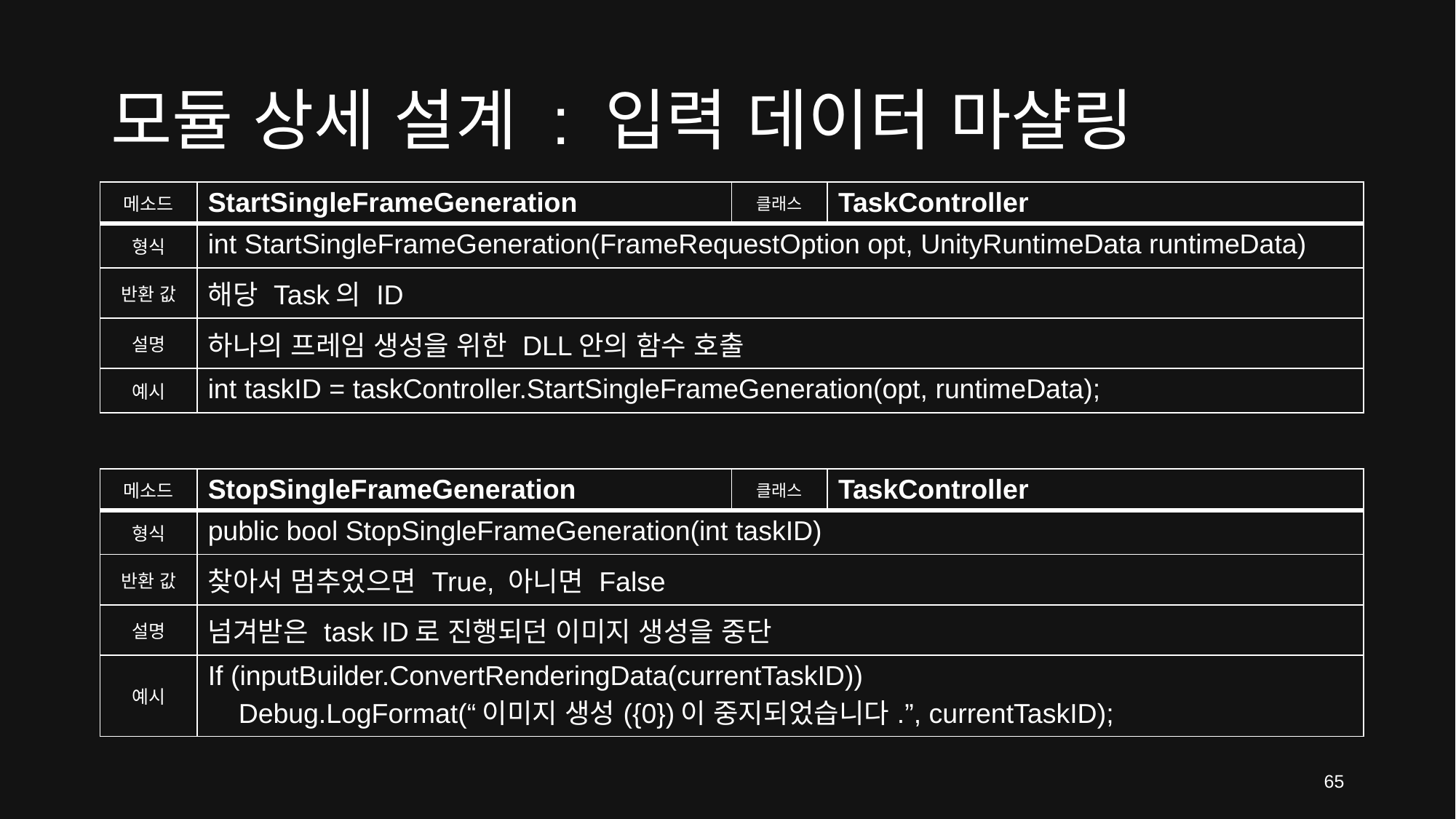

# 모듈 상세 설계 : 입력 데이터 마샬링
| 메소드 | StartSingleFrameGeneration | 클래스 | TaskController |
| --- | --- | --- | --- |
| 형식 | int StartSingleFrameGeneration(FrameRequestOption opt, UnityRuntimeData runtimeData) |  |  |
| 반환 값 | 해당 Task의 ID |  |  |
| 설명 | 하나의 프레임 생성을 위한 DLL안의 함수 호출 |  |  |
| 예시 | int taskID = taskController.StartSingleFrameGeneration(opt, runtimeData); |  |  |
| 메소드 | StopSingleFrameGeneration | 클래스 | TaskController |
| --- | --- | --- | --- |
| 형식 | public bool StopSingleFrameGeneration(int taskID) |  |  |
| 반환 값 | 찾아서 멈추었으면 True, 아니면 False |  |  |
| 설명 | 넘겨받은 task ID로 진행되던 이미지 생성을 중단 |  |  |
| 예시 | If (inputBuilder.ConvertRenderingData(currentTaskID)) Debug.LogFormat(“이미지 생성({0})이 중지되었습니다.”, currentTaskID); |  |  |
65